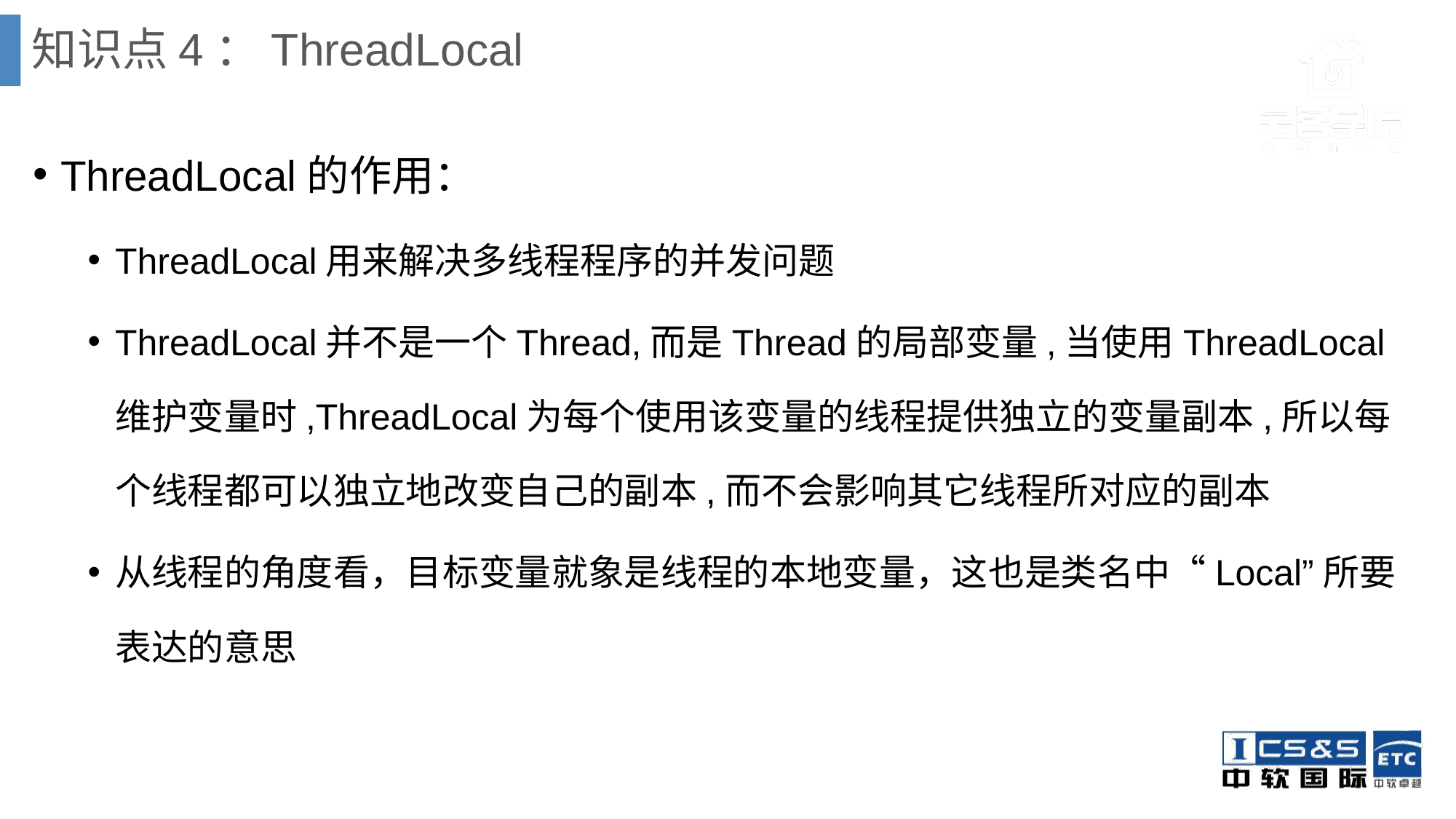

# 知识点4：ThreadLocal
ThreadLocal的作用：
ThreadLocal用来解决多线程程序的并发问题
ThreadLocal并不是一个Thread,而是Thread的局部变量,当使用ThreadLocal维护变量时,ThreadLocal为每个使用该变量的线程提供独立的变量副本,所以每个线程都可以独立地改变自己的副本,而不会影响其它线程所对应的副本
从线程的角度看，目标变量就象是线程的本地变量，这也是类名中“Local”所要表达的意思